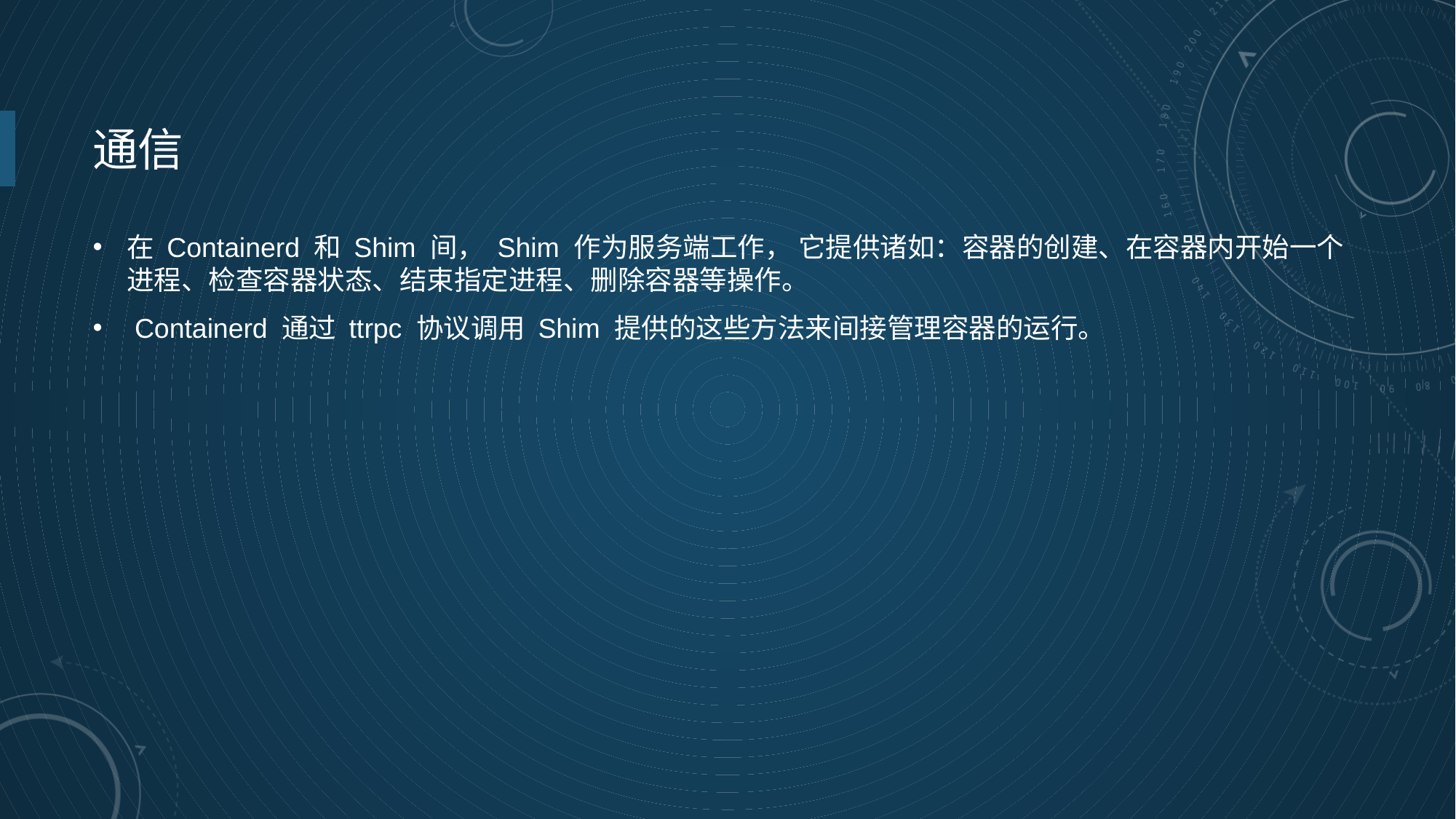

# 通信
在 Containerd 和 Shim 间， Shim 作为服务端工作， 它提供诸如：容器的创建、在容器内开始一个进程、检查容器状态、结束指定进程、删除容器等操作。
 Containerd 通过 ttrpc 协议调用 Shim 提供的这些方法来间接管理容器的运行。